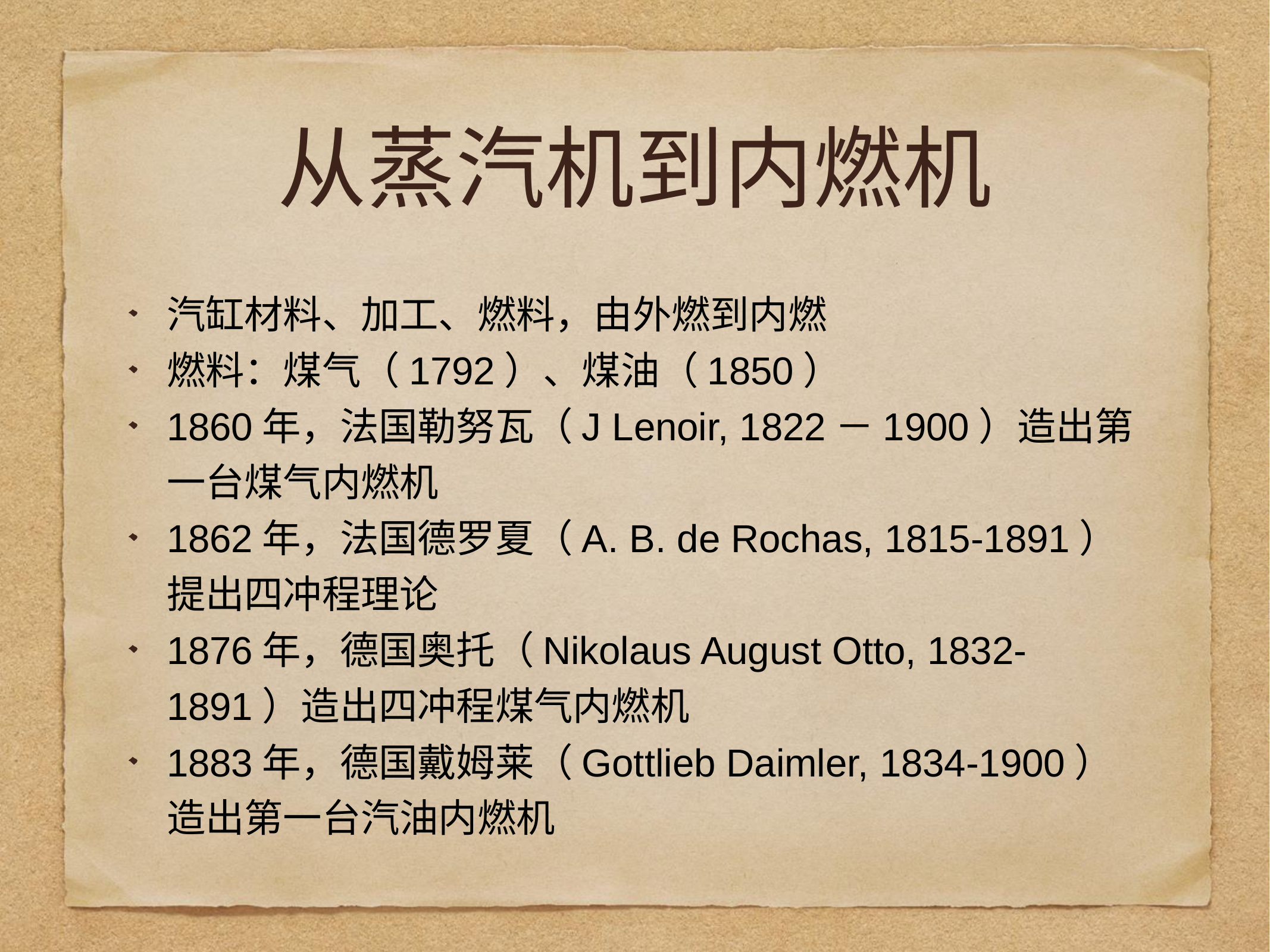

# 从蒸汽机到内燃机
汽缸材料、加工、燃料，由外燃到内燃
燃料：煤气（1792）、煤油（1850）
1860年，法国勒努瓦（J Lenoir, 1822－1900）造出第一台煤气内燃机
1862年，法国德罗夏（A. B. de Rochas, 1815-1891）提出四冲程理论
1876年，德国奥托（Nikolaus August Otto, 1832-1891）造出四冲程煤气内燃机
1883年，德国戴姆莱（Gottlieb Daimler, 1834-1900）造出第一台汽油内燃机